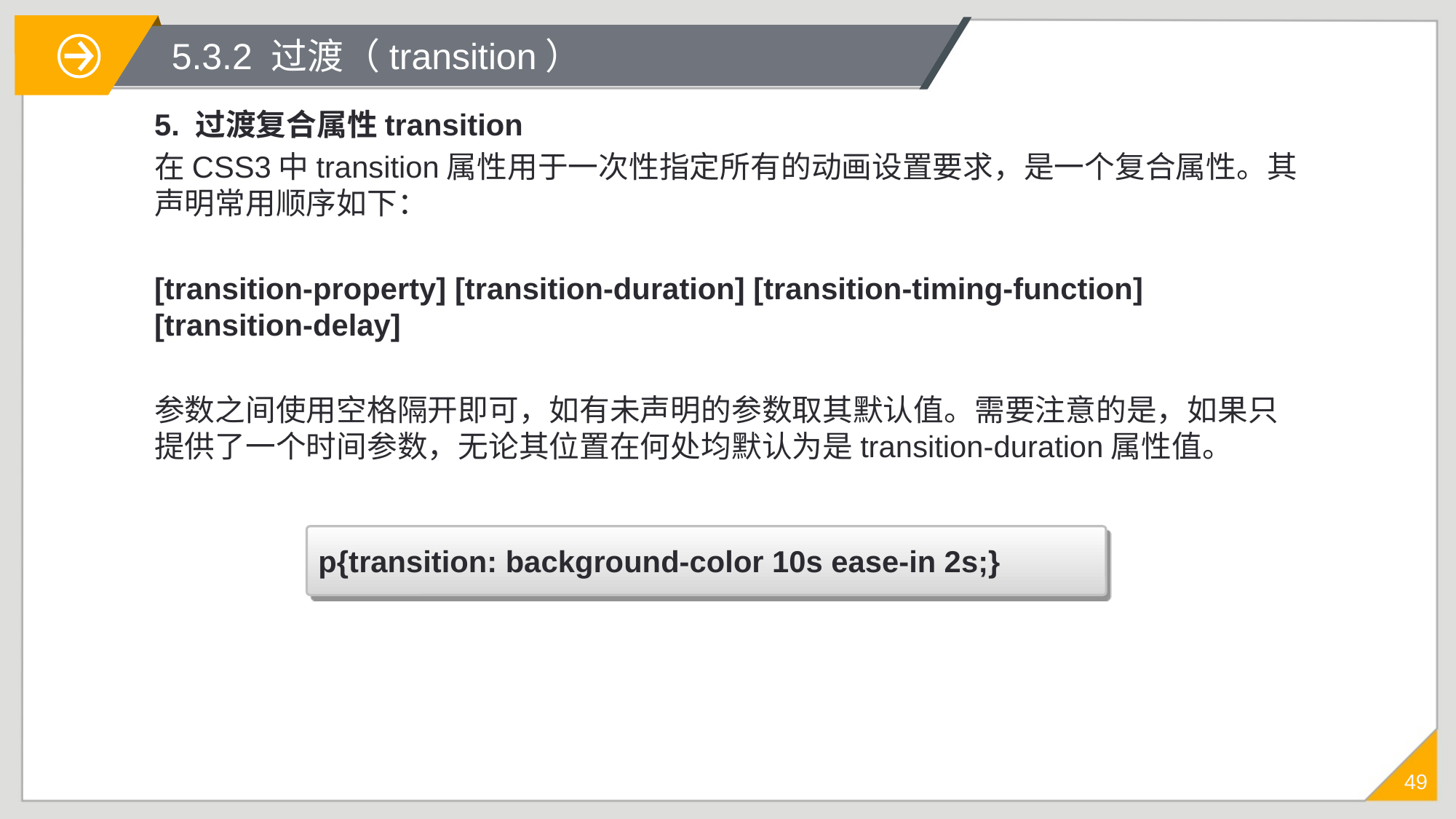

# 5.3.2 过渡（transition）
5. 过渡复合属性transition
在CSS3中transition属性用于一次性指定所有的动画设置要求，是一个复合属性。其声明常用顺序如下：

[transition-property] [transition-duration] [transition-timing-function] [transition-delay]

参数之间使用空格隔开即可，如有未声明的参数取其默认值。需要注意的是，如果只提供了一个时间参数，无论其位置在何处均默认为是transition-duration属性值。

p{transition: background-color 10s ease-in 2s;}